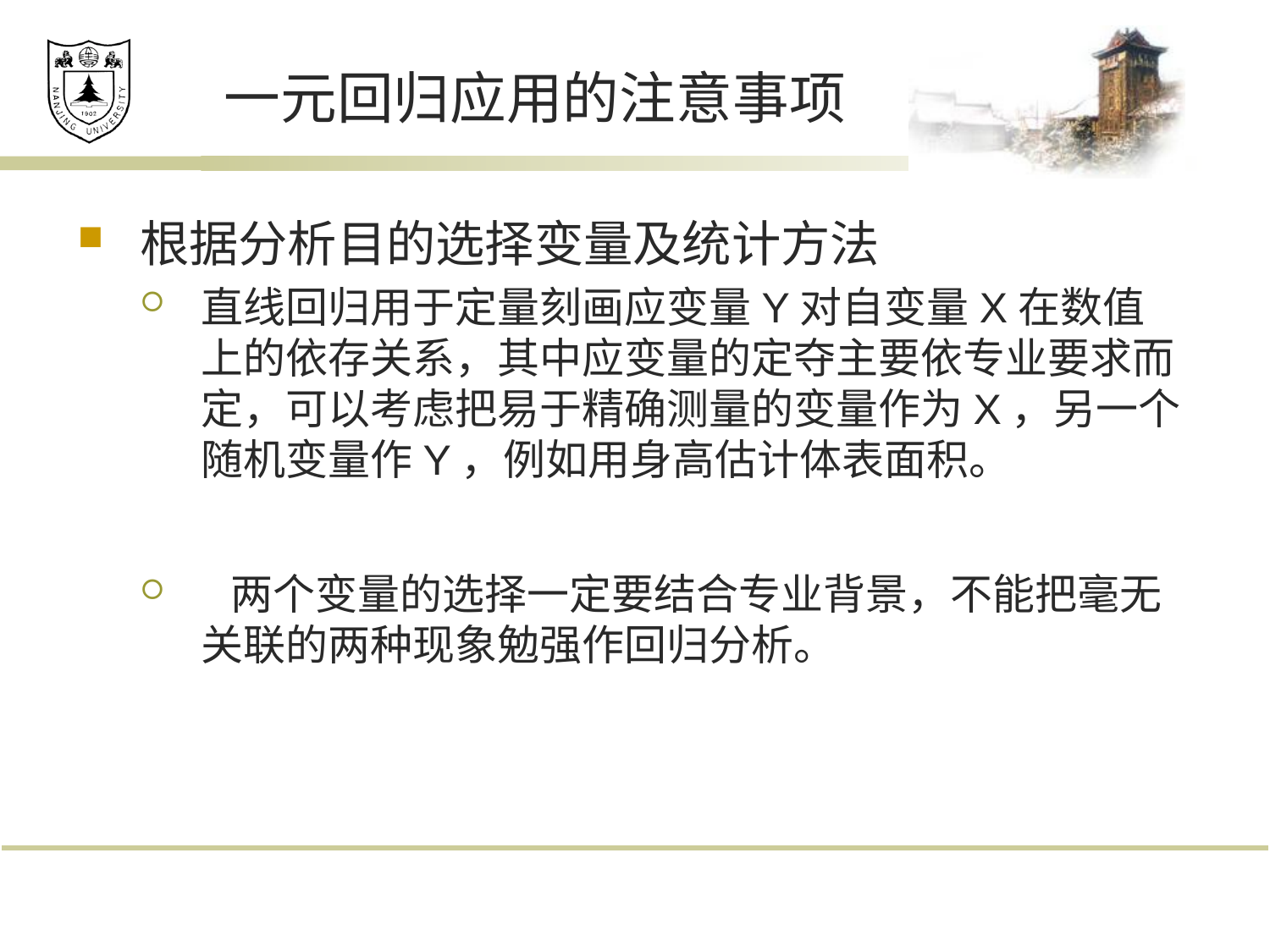

# 一元回归应用的注意事项
根据分析目的选择变量及统计方法
直线回归用于定量刻画应变量Y对自变量X在数值上的依存关系，其中应变量的定夺主要依专业要求而定，可以考虑把易于精确测量的变量作为X，另一个随机变量作Y，例如用身高估计体表面积。

  两个变量的选择一定要结合专业背景，不能把毫无关联的两种现象勉强作回归分析。